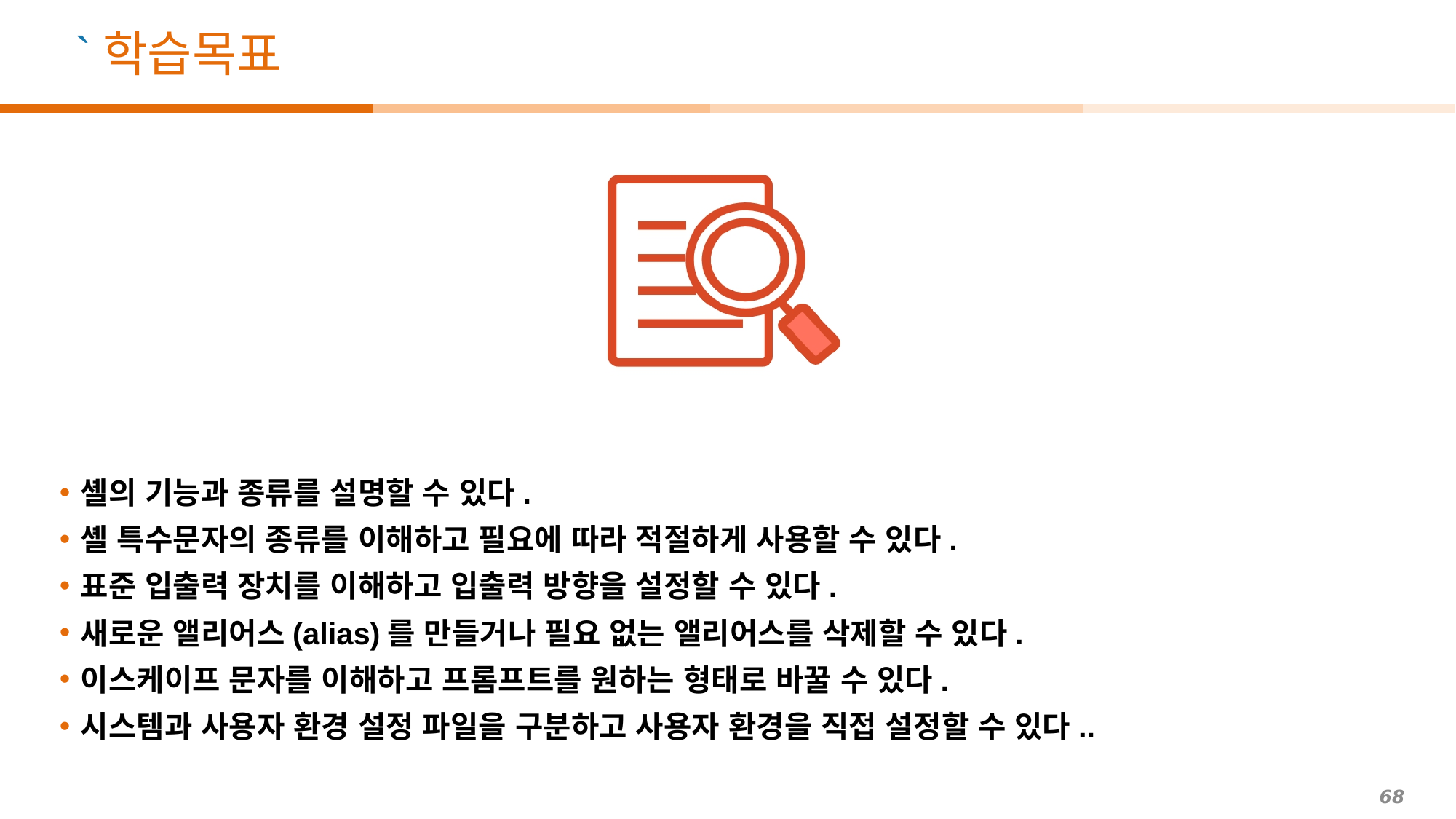

셸의 기능과 종류를 설명할 수 있다.
셸 특수문자의 종류를 이해하고 필요에 따라 적절하게 사용할 수 있다.
표준 입출력 장치를 이해하고 입출력 방향을 설정할 수 있다.
새로운 앨리어스(alias)를 만들거나 필요 없는 앨리어스를 삭제할 수 있다.
이스케이프 문자를 이해하고 프롬프트를 원하는 형태로 바꿀 수 있다.
시스템과 사용자 환경 설정 파일을 구분하고 사용자 환경을 직접 설정할 수 있다..